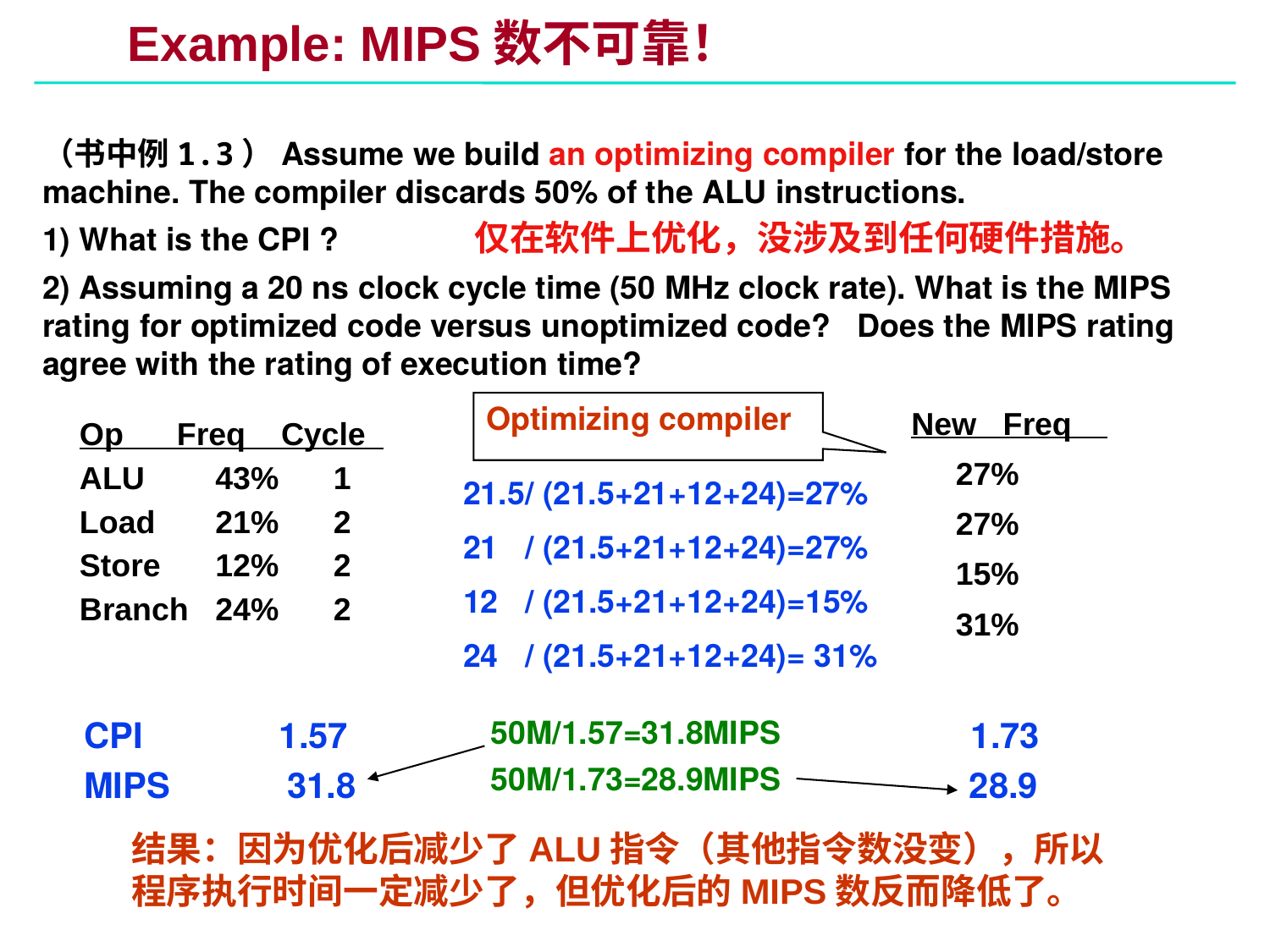

# Example: MIPS数不可靠！
（书中例1.3）Assume we build an optimizing compiler for the load/store machine. The compiler discards 50% of the ALU instructions.
1) What is the CPI ?
2) Assuming a 20 ns clock cycle time (50 MHz clock rate). What is the MIPS rating for optimized code versus unoptimized code?   Does the MIPS rating agree with the rating of execution time?
仅在软件上优化，没涉及到任何硬件措施。
Optimizing compiler

New   Freq
     27%
     27%
     15%
     31%
Op      Freq    Cycle
ALU	 43%	1
Load	 21%	2
Store	 12%	2
Branch	 24%	2
21.5/ (21.5+21+12+24)=27%
21   / (21.5+21+12+24)=27%
12   / (21.5+21+12+24)=15%
24   / (21.5+21+12+24)= 31%
50M/1.57=31.8MIPS
50M/1.73=28.9MIPS
CPI              1.57                                                                1.73
MIPS            31.8                                                               28.9

结果：因为优化后减少了ALU指令（其他指令数没变），所以程序执行时间一定减少了，但优化后的MIPS数反而降低了。